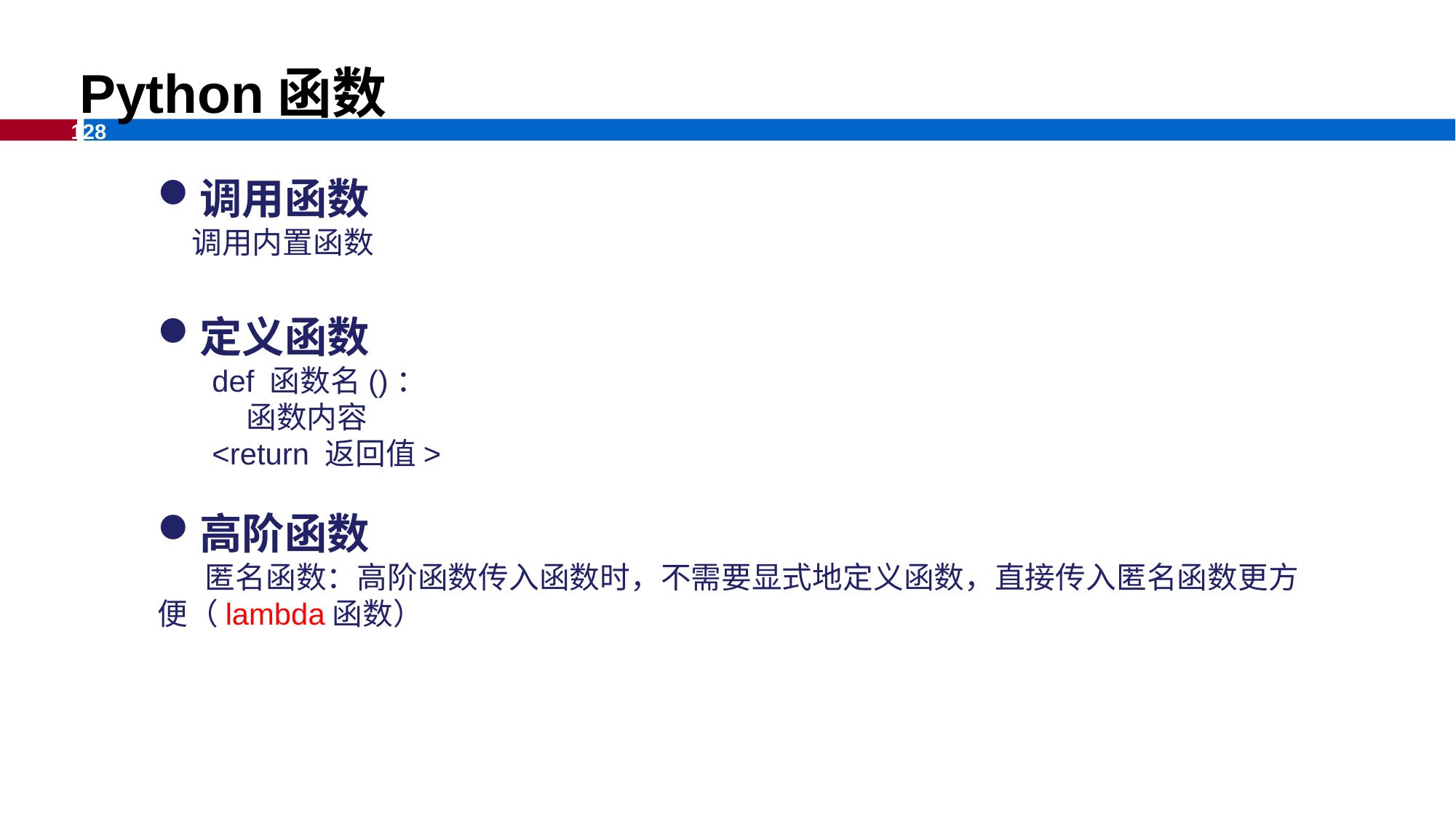

Python函数
调用函数
    调用内置函数

定义函数
def 函数名()：
    函数内容
<return 返回值>

高阶函数
      匿名函数：高阶函数传入函数时，不需要显式地定义函数，直接传入匿名函数更方便（lambda函数）